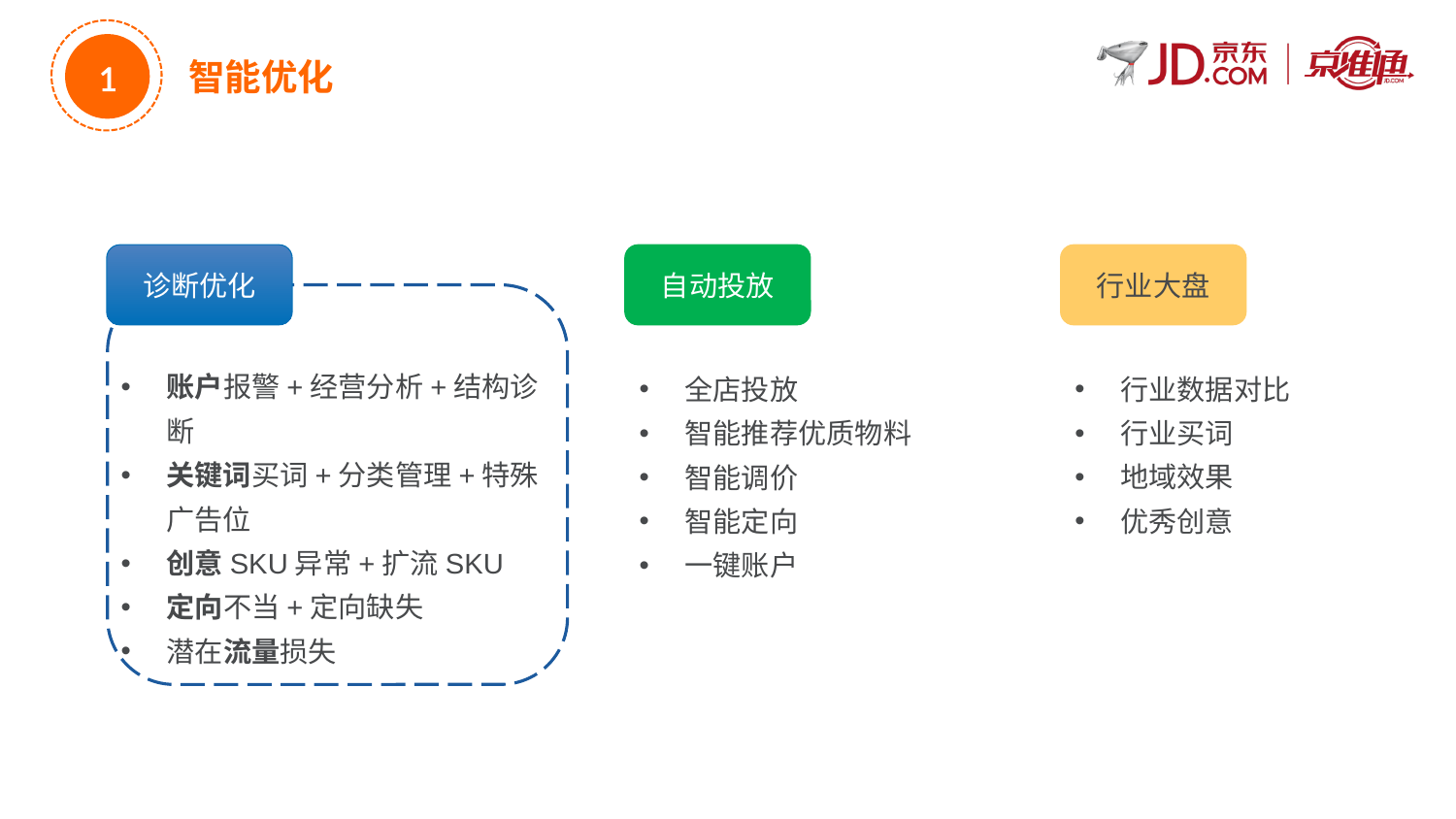

1
智能优化
诊断优化
自动投放
行业大盘

账户报警+经营分析+结构诊断
关键词买词+分类管理+特殊广告位
创意SKU异常+扩流SKU
定向不当+定向缺失
潜在流量损失
全店投放
智能推荐优质物料
智能调价
智能定向
一键账户
行业数据对比
行业买词
地域效果
优秀创意